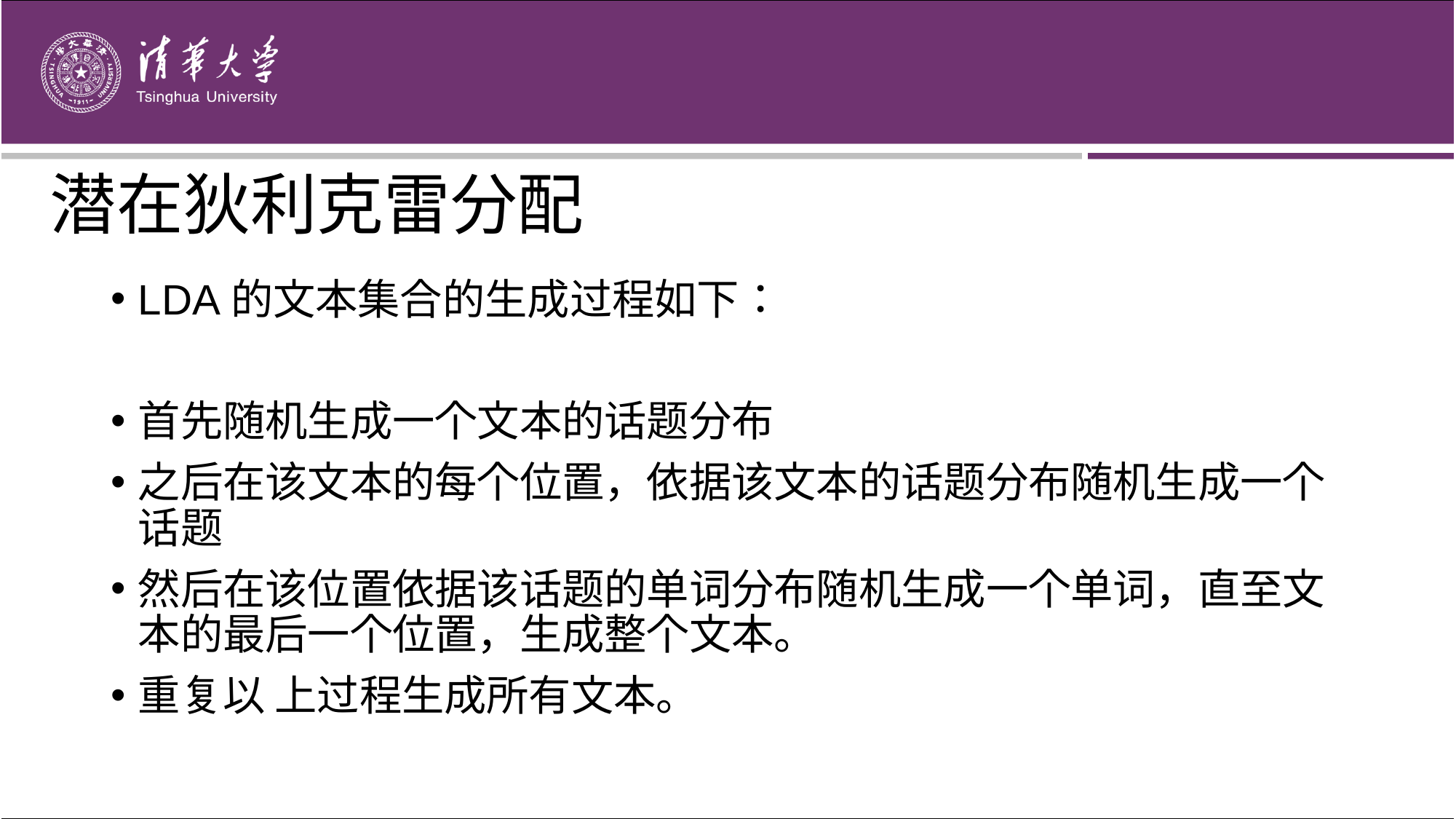

# 潜在狄利克雷分配
LDA的文本集合的生成过程如下：

首先随机生成一个文本的话题分布
之后在该文本的每个位置，依据该文本的话题分布随机生成一个话题
然后在该位置依据该话题的单词分布随机生成一个单词，直至文本的最后一个位置，生成整个文本。
重复以 上过程生成所有文本。